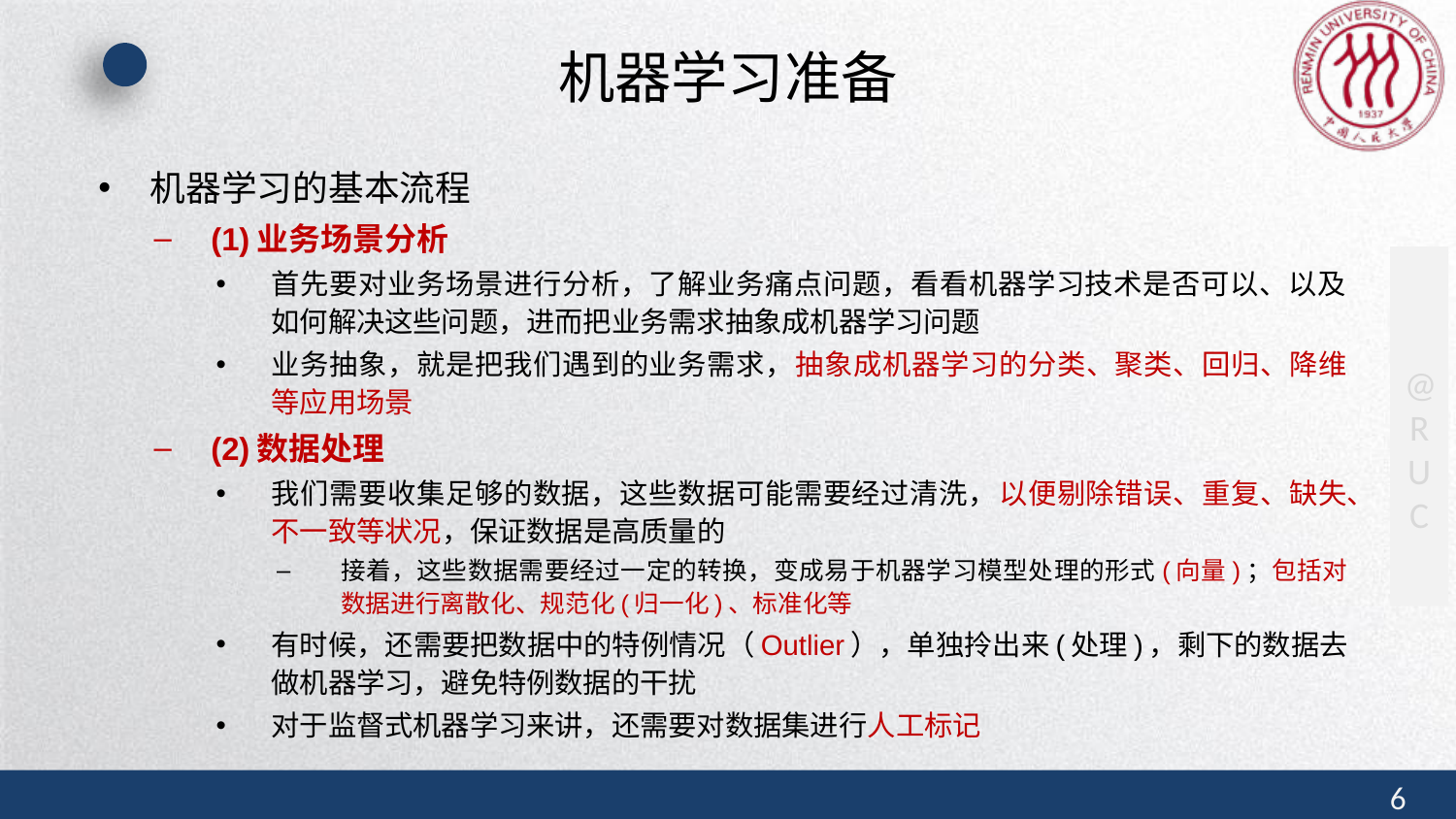

# 机器学习准备
机器学习的基本流程
(1)业务场景分析
首先要对业务场景进行分析，了解业务痛点问题，看看机器学习技术是否可以、以及如何解决这些问题，进而把业务需求抽象成机器学习问题
业务抽象，就是把我们遇到的业务需求，抽象成机器学习的分类、聚类、回归、降维等应用场景
(2)数据处理
我们需要收集足够的数据，这些数据可能需要经过清洗，以便剔除错误、重复、缺失、不一致等状况，保证数据是高质量的
接着，这些数据需要经过一定的转换，变成易于机器学习模型处理的形式(向量)；包括对数据进行离散化、规范化(归一化)、标准化等
有时候，还需要把数据中的特例情况（Outlier），单独拎出来(处理)，剩下的数据去做机器学习，避免特例数据的干扰
对于监督式机器学习来讲，还需要对数据集进行人工标记